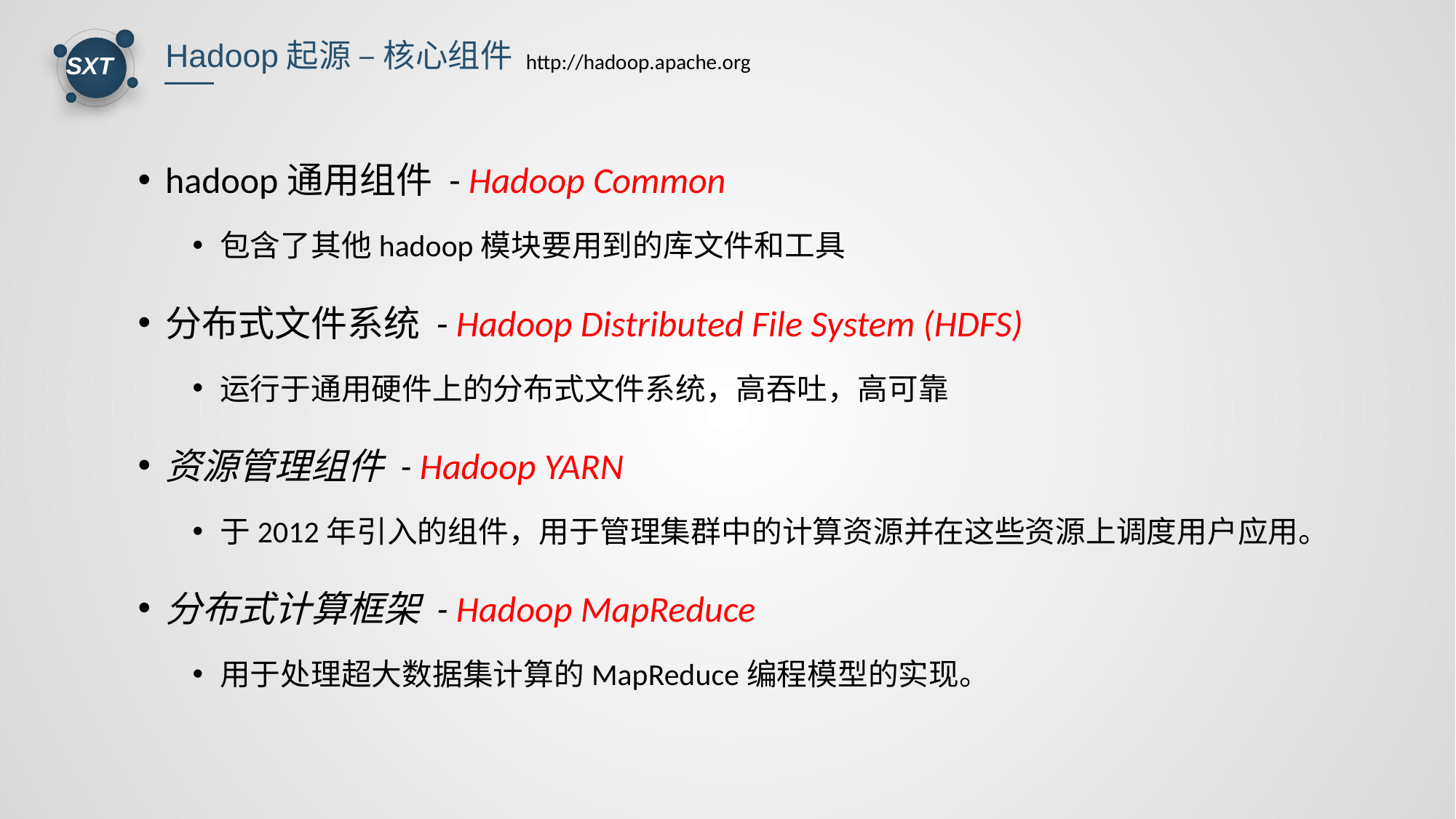

Hadoop起源 – 核心组件
http://hadoop.apache.org
hadoop通用组件 - Hadoop Common
包含了其他hadoop模块要用到的库文件和工具
分布式文件系统 - Hadoop Distributed File System (HDFS)
运行于通用硬件上的分布式文件系统，高吞吐，高可靠
资源管理组件 - Hadoop YARN
于2012年引入的组件，用于管理集群中的计算资源并在这些资源上调度用户应用。
分布式计算框架 - Hadoop MapReduce
用于处理超大数据集计算的MapReduce编程模型的实现。